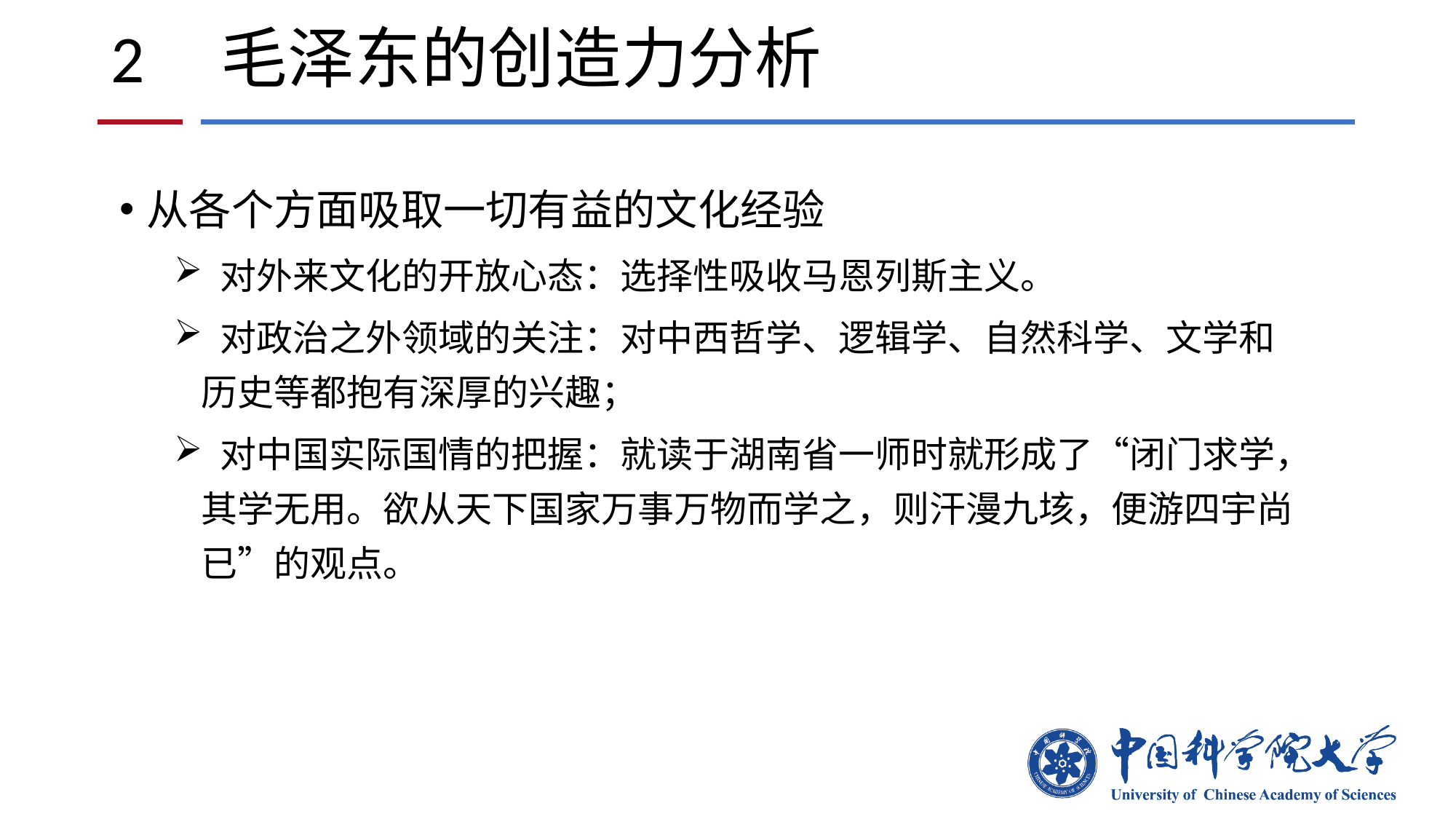

# 2    毛泽东的创造力分析
从各个方面吸取一切有益的文化经验
 对外来文化的开放心态：选择性吸收马恩列斯主义。
 对政治之外领域的关注：对中西哲学、逻辑学、自然科学、文学和历史等都抱有深厚的兴趣；
 对中国实际国情的把握：就读于湖南省一师时就形成了“闭门求学，其学无用。欲从天下国家万事万物而学之，则汗漫九垓，便游四宇尚已”的观点。